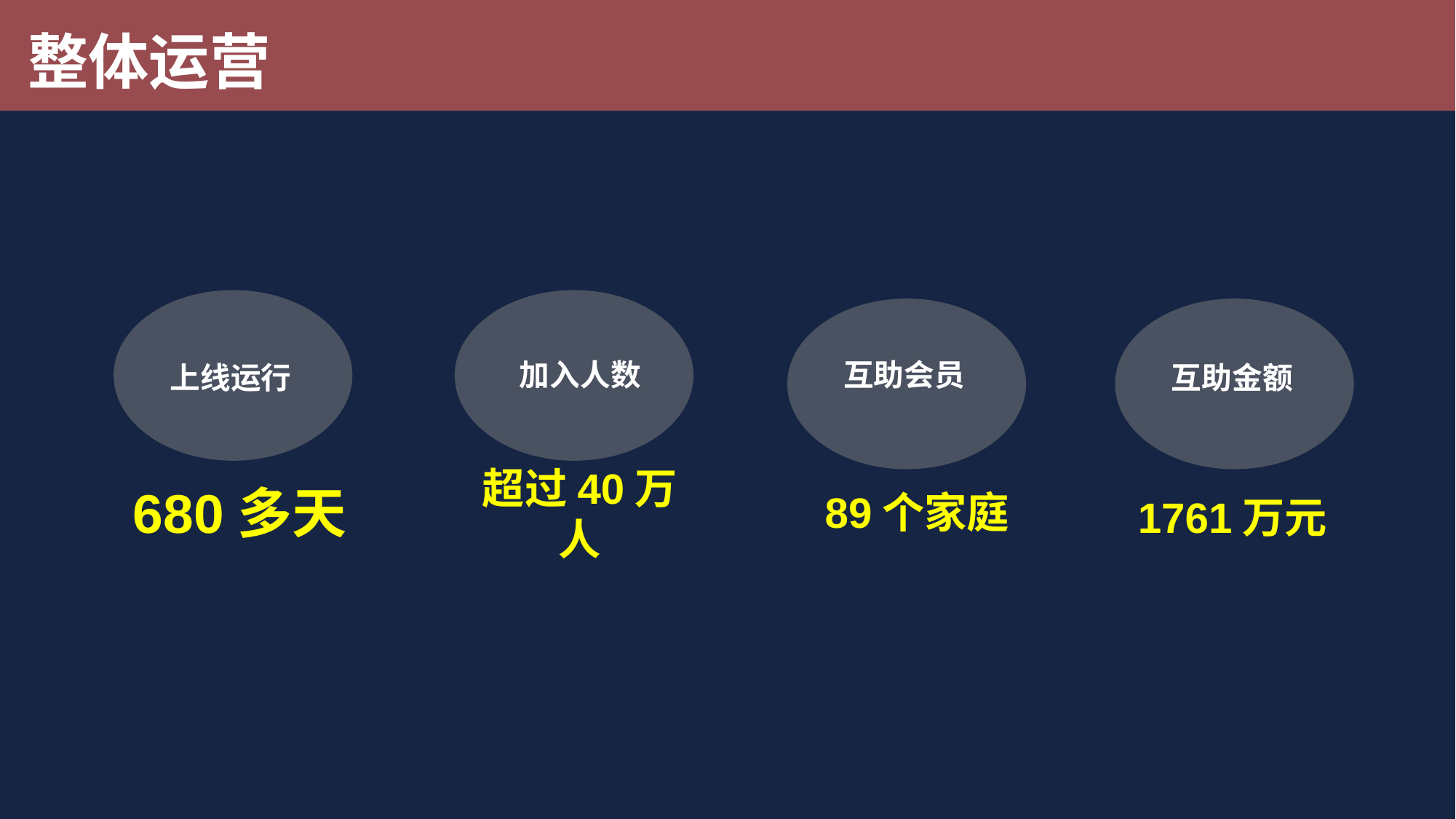

整体运营

加入人数
互助会员
上线运行
互助金额
1761万元
680多天
89个家庭
超过40万人